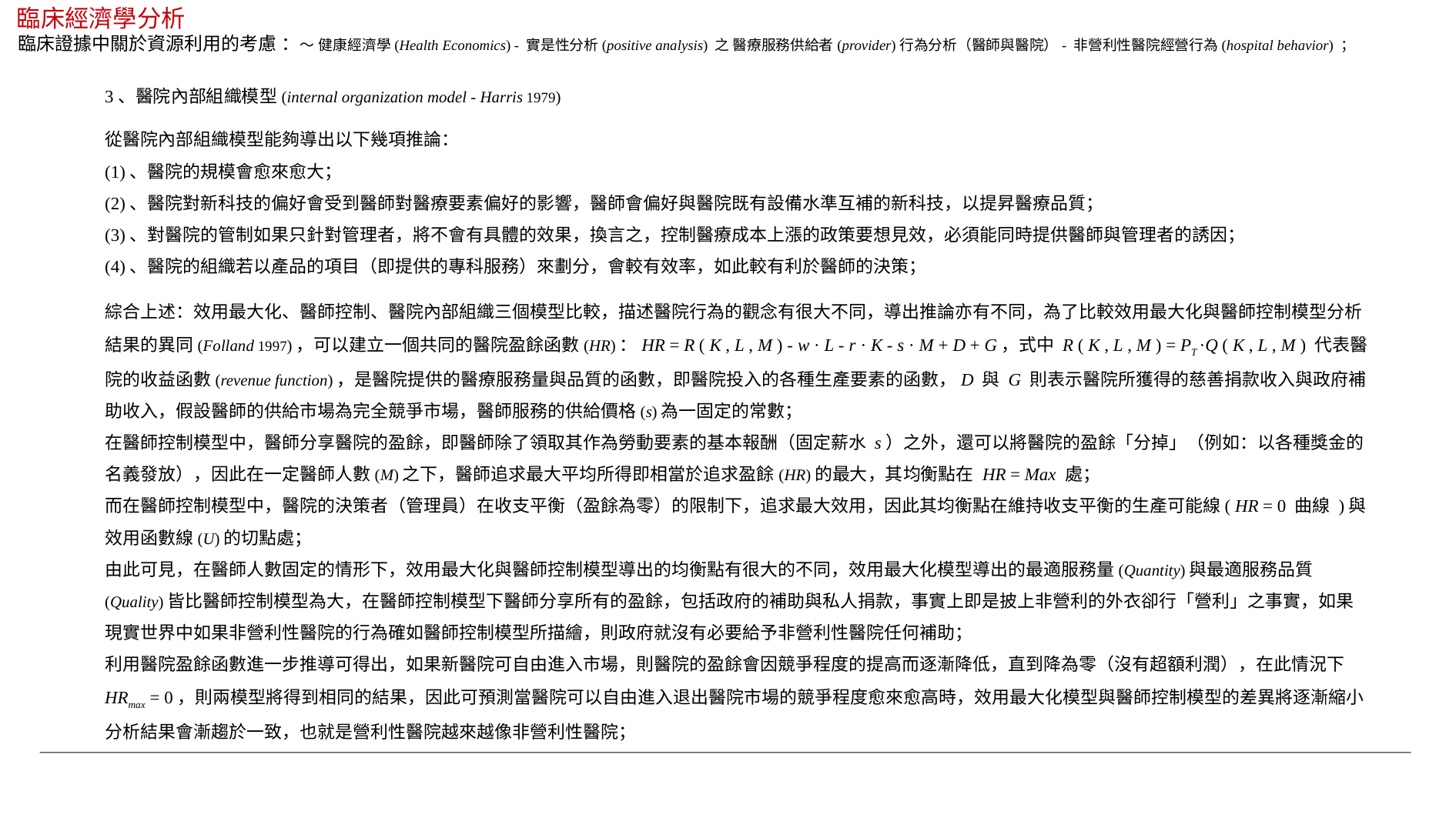

臨床經濟學分析
臨床證據中關於資源利用的考慮 ：～ 健康經濟學(Health Economics) - 實是性分析(positive analysis) 之 醫療服務供給者(provider)行為分析（醫師與醫院）- 非營利性醫院經營行為(hospital behavior) ；
3、醫院內部組織模型(internal organization model - Harris 1979)
從醫院內部組織模型能夠導出以下幾項推論：
(1)、醫院的規模會愈來愈大；
(2)、醫院對新科技的偏好會受到醫師對醫療要素偏好的影響，醫師會偏好與醫院既有設備水準互補的新科技，以提昇醫療品質；
(3)、對醫院的管制如果只針對管理者，將不會有具體的效果，換言之，控制醫療成本上漲的政策要想見效，必須能同時提供醫師與管理者的誘因；
(4)、醫院的組織若以產品的項目（即提供的專科服務）來劃分，會較有效率，如此較有利於醫師的決策；
綜合上述：效用最大化、醫師控制、醫院內部組織三個模型比較，描述醫院行為的觀念有很大不同，導出推論亦有不同，為了比較效用最大化與醫師控制模型分析結果的異同(Folland 1997)，可以建立一個共同的醫院盈餘函數(HR)：HR = R ( K , L , M ) - w · L - r · K - s · M + D + G，式中 R ( K , L , M ) = PT ·Q ( K , L , M ) 代表醫院的收益函數(revenue function)，是醫院提供的醫療服務量與品質的函數，即醫院投入的各種生產要素的函數，D 與 G 則表示醫院所獲得的慈善捐款收入與政府補助收入，假設醫師的供給市場為完全競爭市場，醫師服務的供給價格(s)為一固定的常數；
在醫師控制模型中，醫師分享醫院的盈餘，即醫師除了領取其作為勞動要素的基本報酬（固定薪水 s）之外，還可以將醫院的盈餘「分掉」（例如：以各種獎金的名義發放），因此在一定醫師人數(M)之下，醫師追求最大平均所得即相當於追求盈餘(HR)的最大，其均衡點在 HR = Max 處；
而在醫師控制模型中，醫院的決策者（管理員）在收支平衡（盈餘為零）的限制下，追求最大效用，因此其均衡點在維持收支平衡的生產可能線( HR = 0 曲線 )與效用函數線(U)的切點處；
由此可見，在醫師人數固定的情形下，效用最大化與醫師控制模型導出的均衡點有很大的不同，效用最大化模型導出的最適服務量(Quantity)與最適服務品質(Quality)皆比醫師控制模型為大，在醫師控制模型下醫師分享所有的盈餘，包括政府的補助與私人捐款，事實上即是披上非營利的外衣卻行「營利」之事實，如果現實世界中如果非營利性醫院的行為確如醫師控制模型所描繪，則政府就沒有必要給予非營利性醫院任何補助；
利用醫院盈餘函數進一步推導可得出，如果新醫院可自由進入市場，則醫院的盈餘會因競爭程度的提高而逐漸降低，直到降為零（沒有超額利潤），在此情況下 HRmax = 0，則兩模型將得到相同的結果，因此可預測當醫院可以自由進入退出醫院市場的競爭程度愈來愈高時，效用最大化模型與醫師控制模型的差異將逐漸縮小分析結果會漸趨於一致，也就是營利性醫院越來越像非營利性醫院；